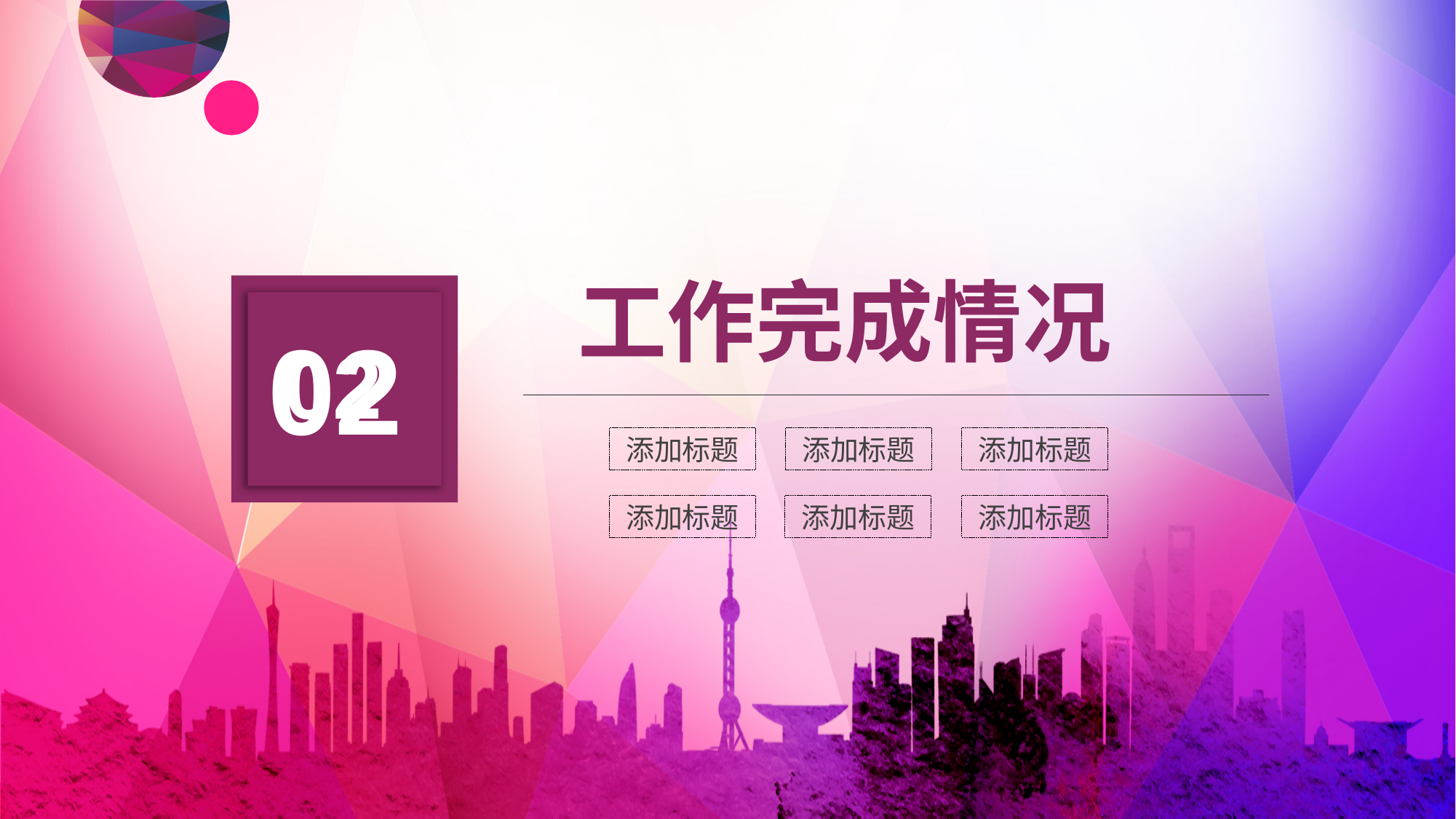

工作完成情况

02
02
添加标题
添加标题
添加标题
添加标题
添加标题
添加标题